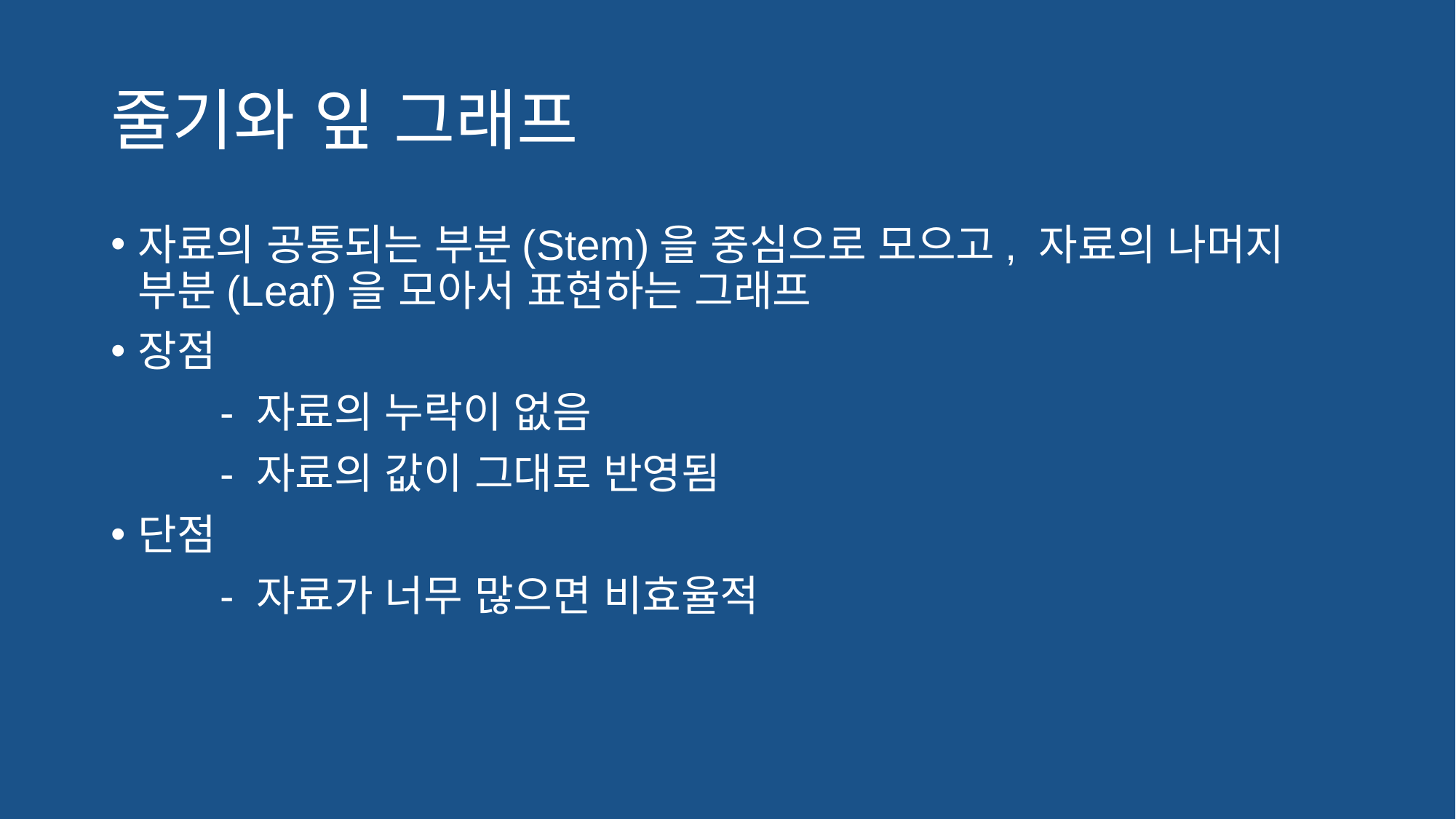

# 줄기와 잎 그래프
자료의 공통되는 부분(Stem)을 중심으로 모으고, 자료의 나머지 부분(Leaf)을 모아서 표현하는 그래프
장점
	- 자료의 누락이 없음
	- 자료의 값이 그대로 반영됨
단점
	- 자료가 너무 많으면 비효율적